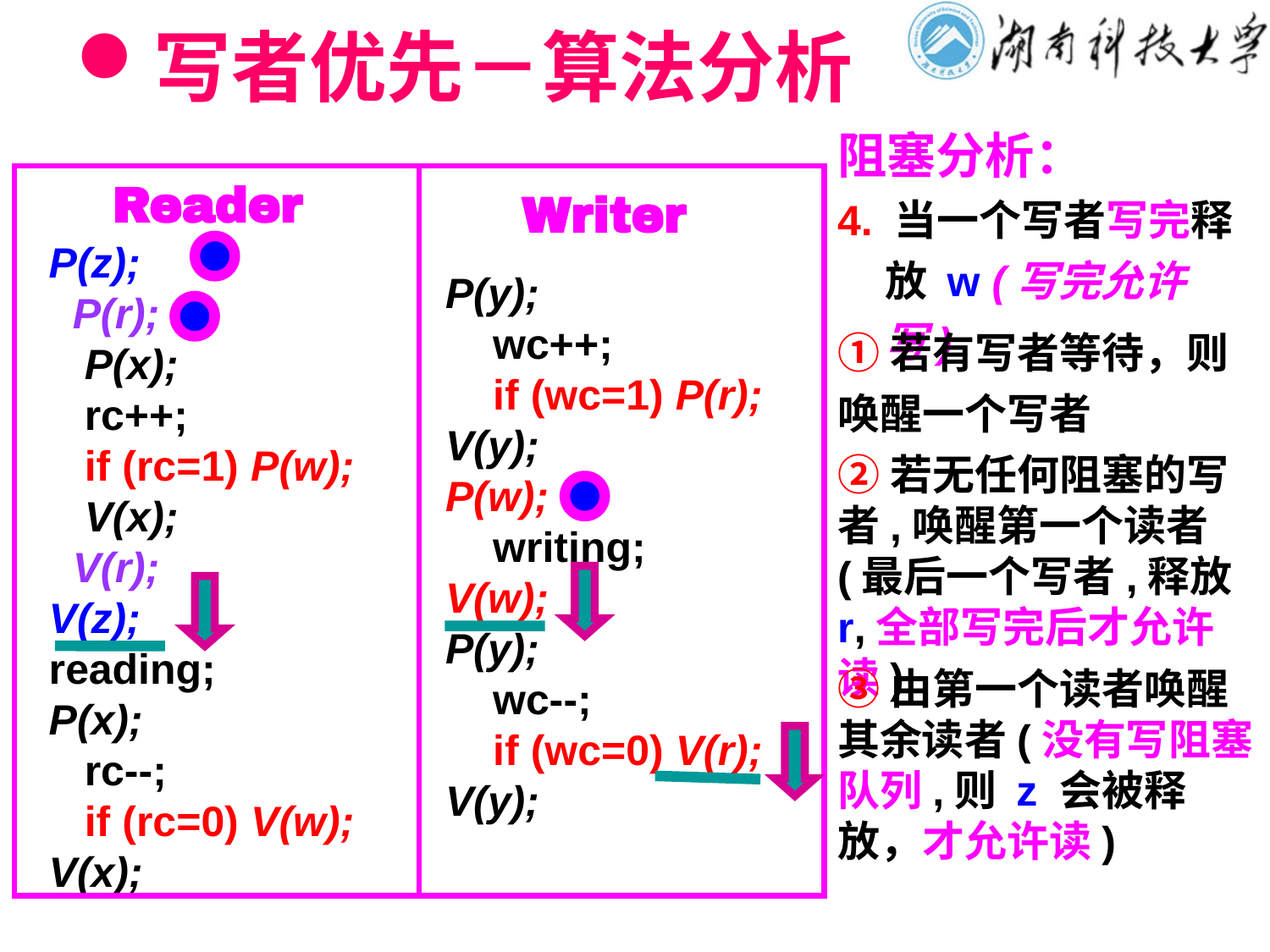

# 写者优先－算法分析
阻塞分析：
4. 当一个写者写完释放 w (写完允许写)

Reader

Writer
P(z);
  P(r);
   P(x);
   rc++;
   if (rc=1) P(w);
   V(x);
  V(r);
V(z);
reading;
P(x);
   rc--;
   if (rc=0) V(w);
V(x);

P(y);
    wc++;
    if (wc=1) P(r);
V(y);
P(w);
    writing;
V(w);
P(y);
    wc--;
    if (wc=0) V(r);
V(y);

①若有写者等待，则唤醒一个写者
②若无任何阻塞的写者,唤醒第一个读者
(最后一个写者,释放 r,全部写完后才允许读)

③由第一个读者唤醒其余读者(没有写阻塞队列,则 z 会被释放，才允许读)